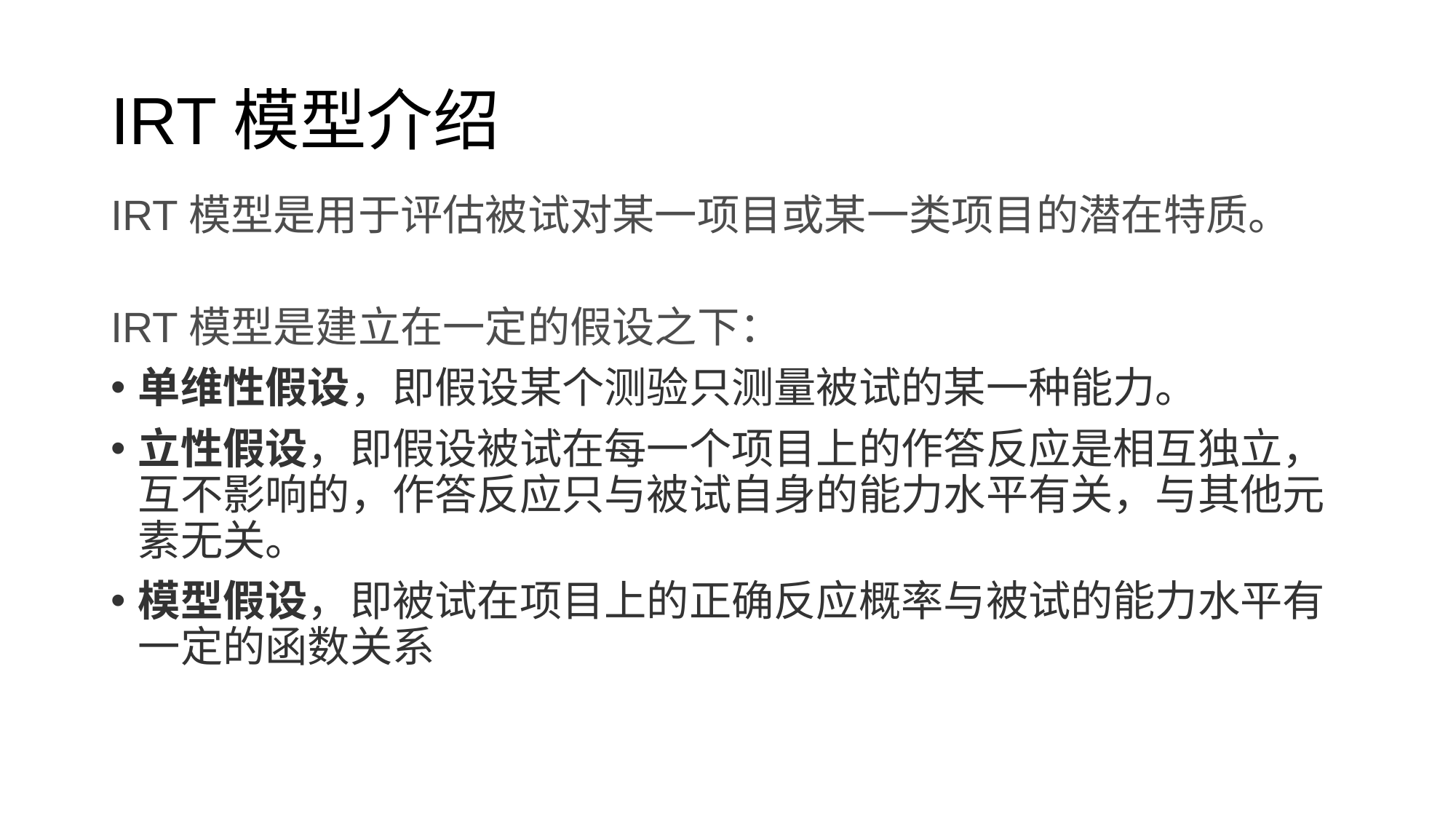

# IRT模型介绍
IRT模型是用于评估被试对某一项目或某一类项目的潜在特质。
IRT模型是建立在一定的假设之下：
单维性假设，即假设某个测验只测量被试的某一种能力。
立性假设，即假设被试在每一个项目上的作答反应是相互独立，互不影响的，作答反应只与被试自身的能力水平有关，与其他元素无关。
模型假设，即被试在项目上的正确反应概率与被试的能力水平有一定的函数关系